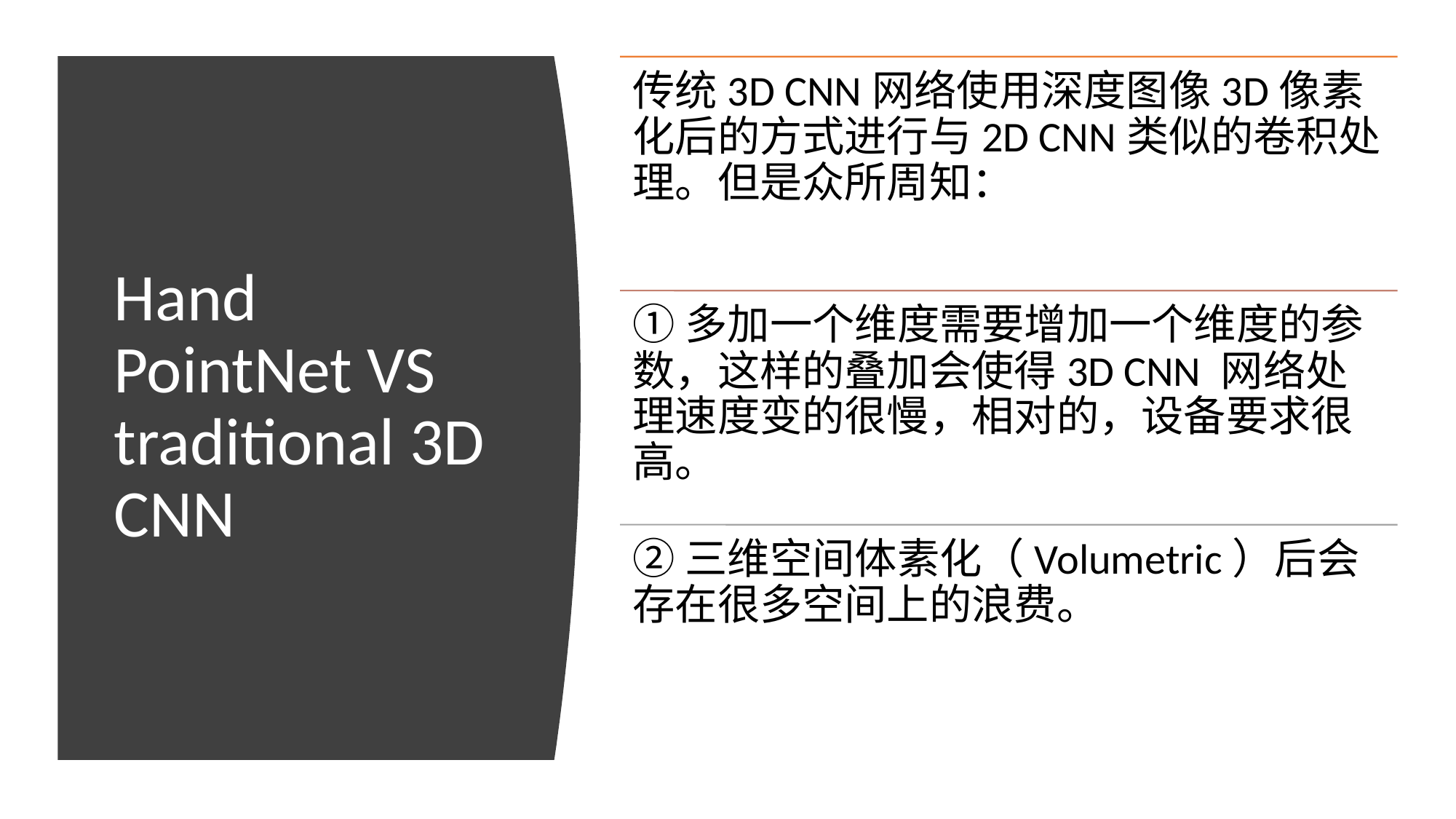

传统3D CNN网络使用深度图像3D像素化后的方式进行与2D CNN类似的卷积处理。但是众所周知：
①多加一个维度需要增加一个维度的参数，这样的叠加会使得3D CNN 网络处理速度变的很慢，相对的，设备要求很高。
②三维空间体素化（Volumetric）后会存在很多空间上的浪费。

# Hand PointNet VS traditional 3D CNN